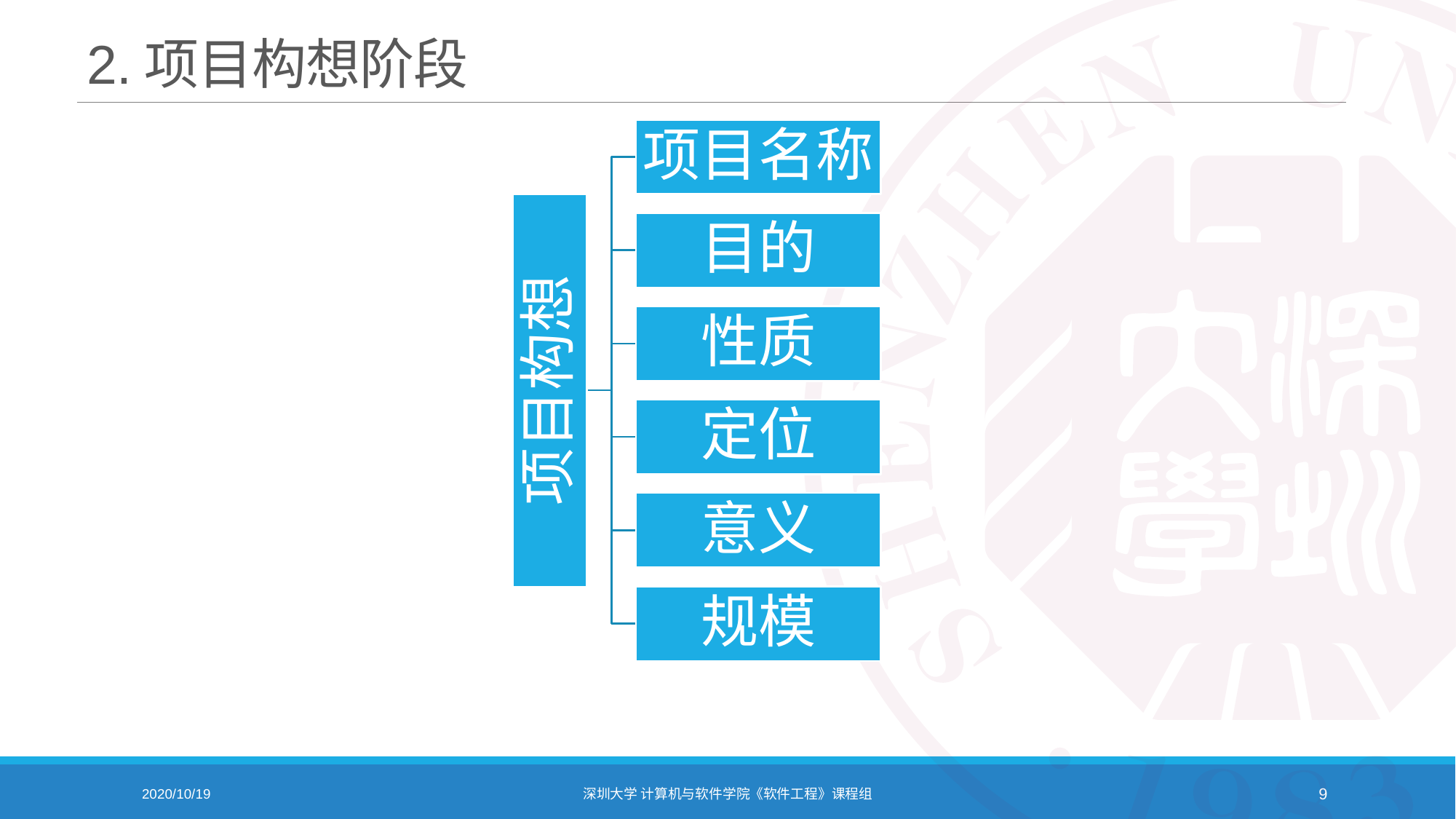

# 2.项目构想阶段

项目构想
项目名称
目的
性质
定位
意义
规模
2020/10/19
深圳大学 计算机与软件学院《软件工程》课程组
9